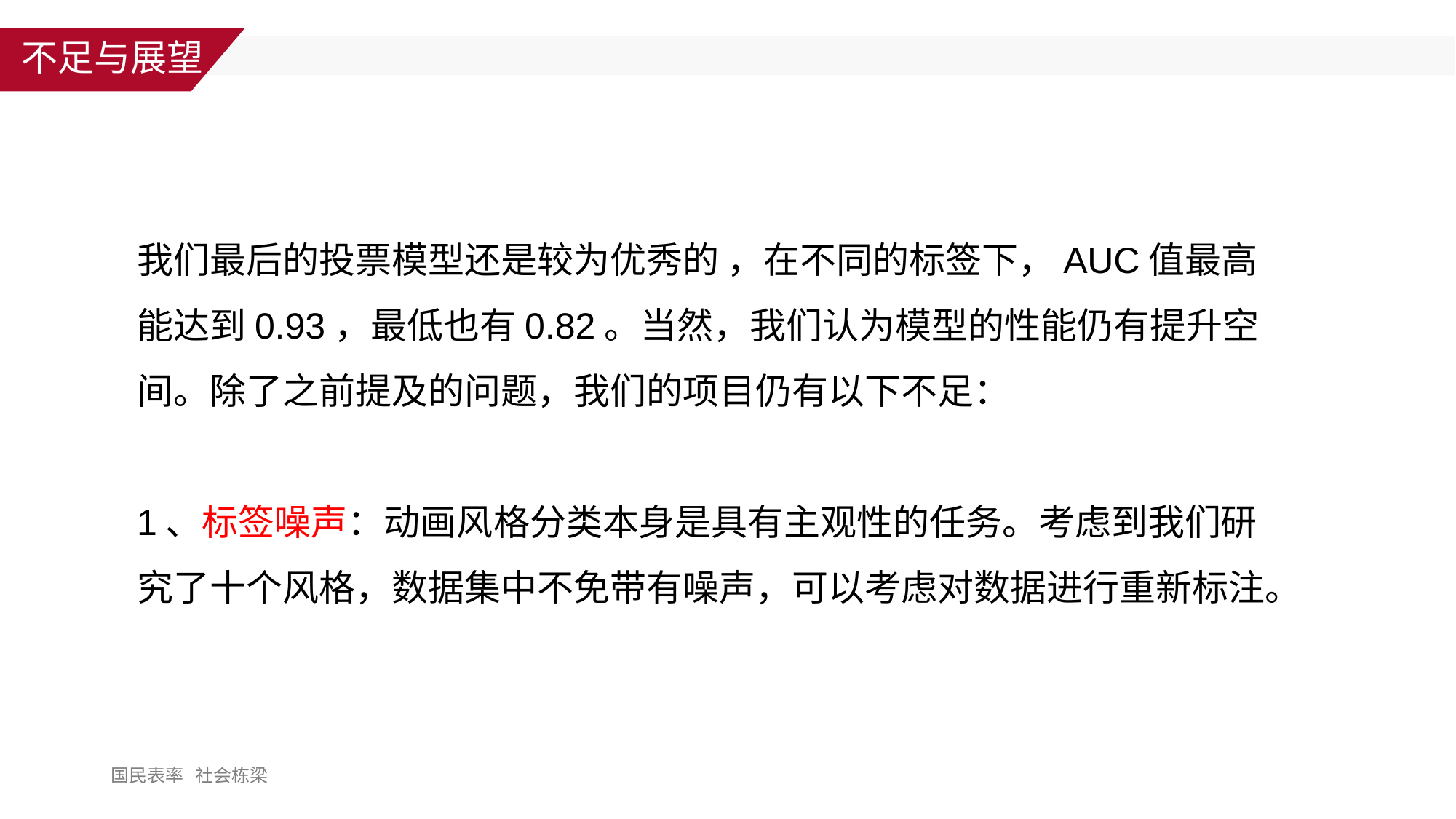

不足与展望
我们最后的投票模型还是较为优秀的 ，在不同的标签下，AUC值最高能达到0.93，最低也有0.82。当然，我们认为模型的性能仍有提升空间。除了之前提及的问题，我们的项目仍有以下不足：

1、标签噪声：动画风格分类本身是具有主观性的任务。考虑到我们研究了十个风格，数据集中不免带有噪声，可以考虑对数据进行重新标注。